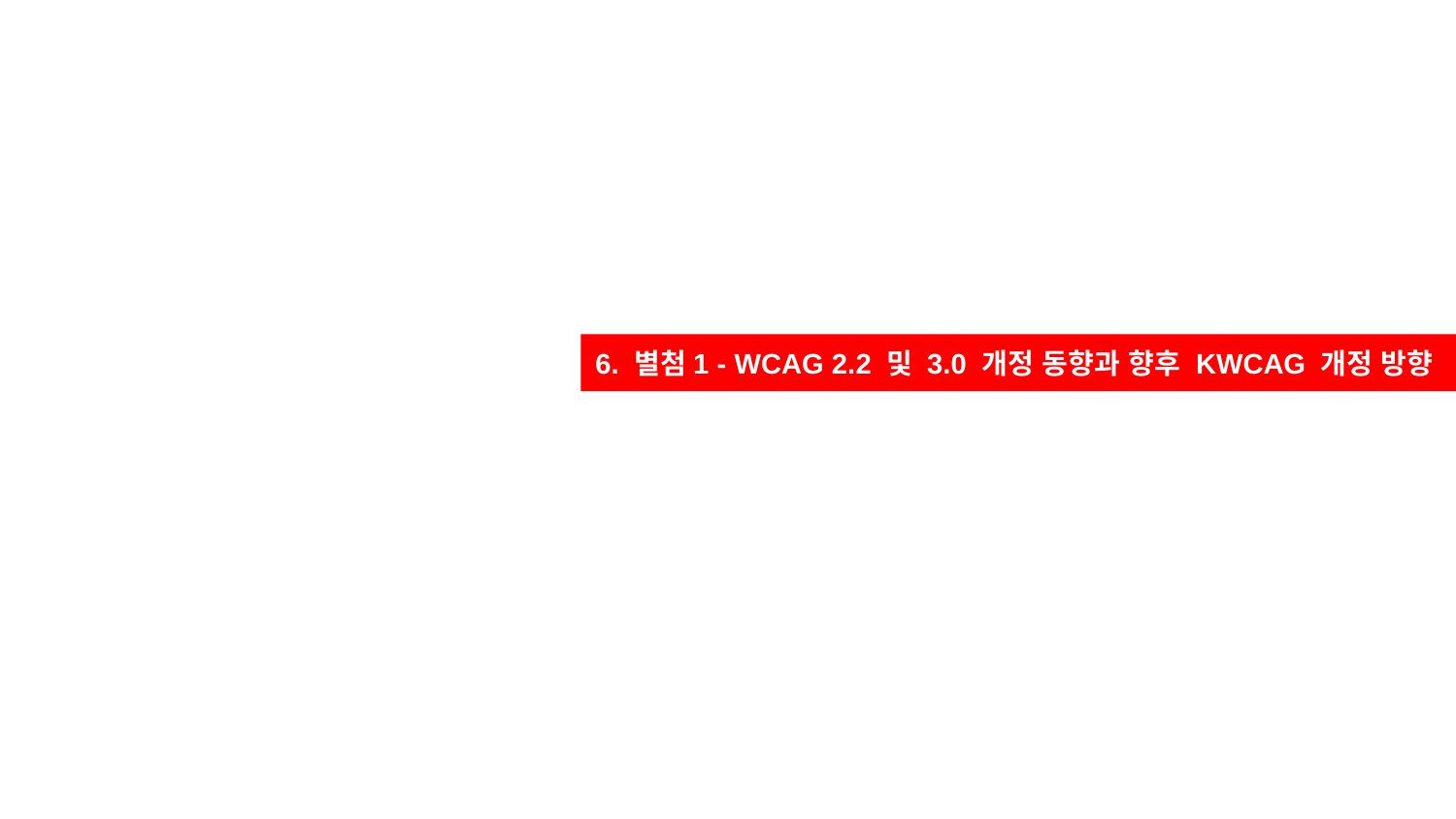

6. 별첨1 - WCAG 2.2 및 3.0 개정 동향과 향후 KWCAG 개정 방향